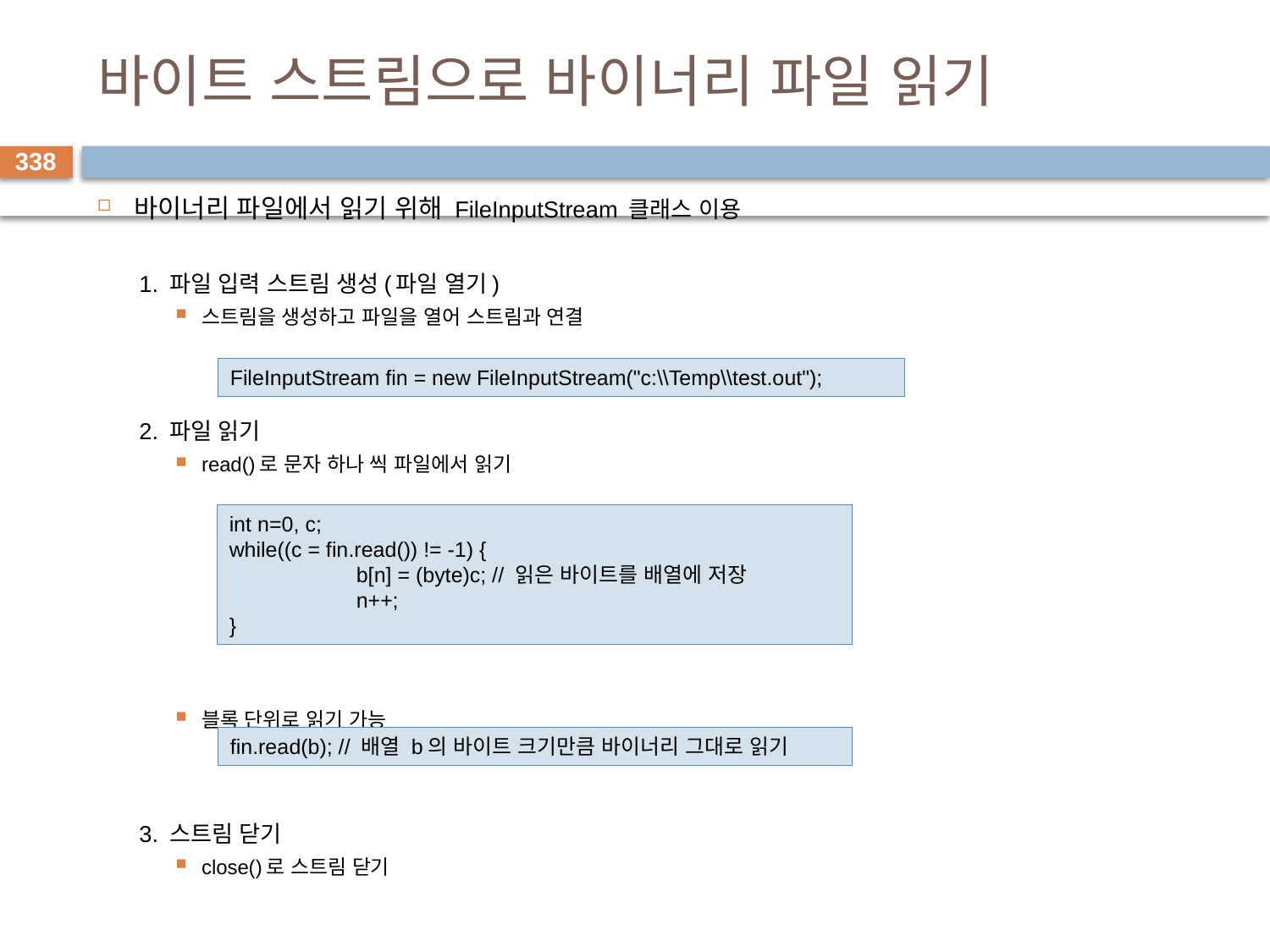

# 바이트 스트림으로 바이너리 파일 읽기
338
바이너리 파일에서 읽기 위해 FileInputStream 클래스 이용

1. 파일 입력 스트림 생성(파일 열기)
스트림을 생성하고 파일을 열어 스트림과 연결

2. 파일 읽기
read()로 문자 하나 씩 파일에서 읽기

블록 단위로 읽기 가능

3. 스트림 닫기
close()로 스트림 닫기

FileInputStream fin = new FileInputStream("c:\\Temp\\test.out");
int n=0, c;
while((c = fin.read()) != -1) {
	b[n] = (byte)c; // 읽은 바이트를 배열에 저장
	n++;
}
fin.read(b); // 배열 b의 바이트 크기만큼 바이너리 그대로 읽기